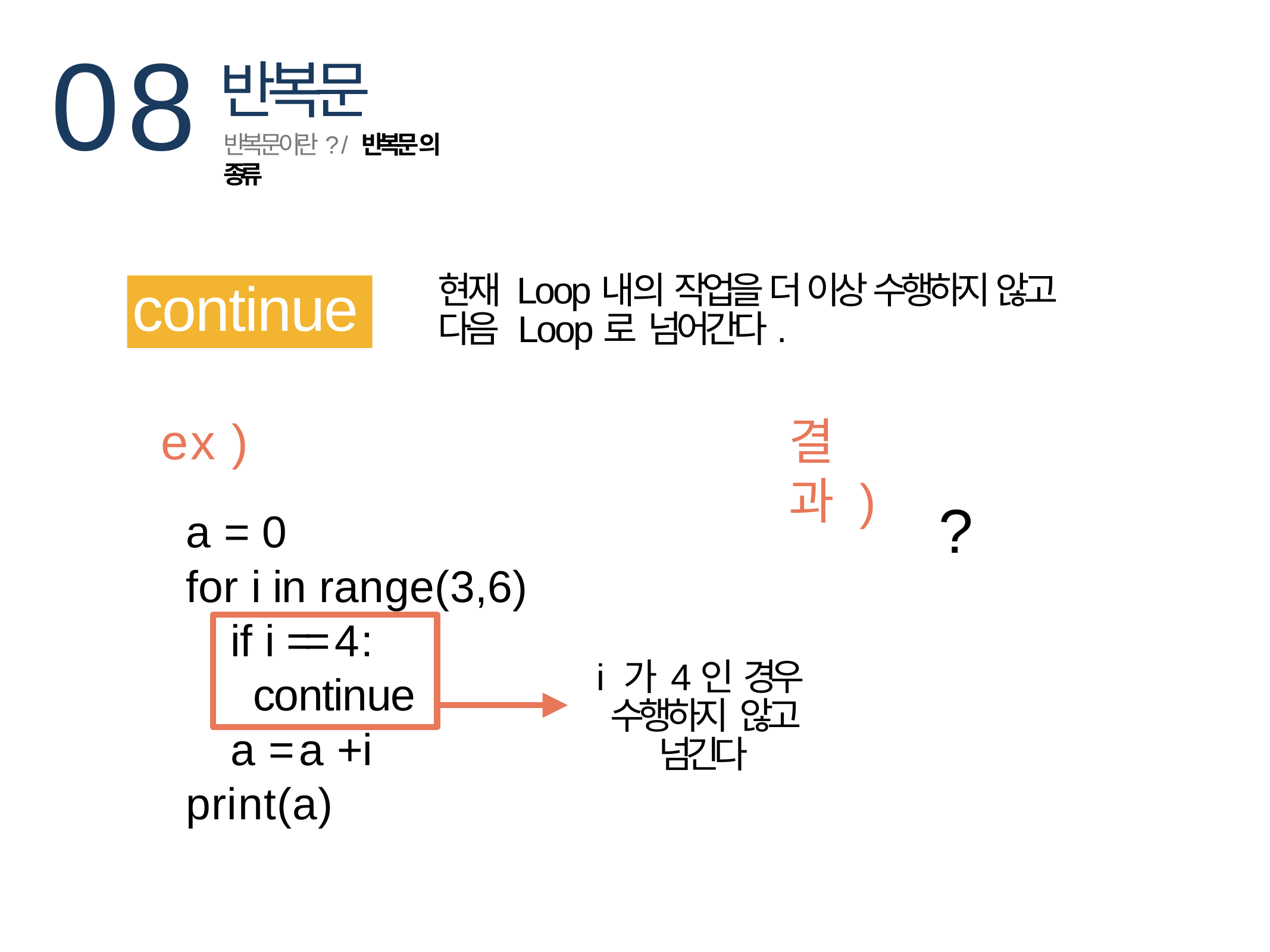

08
반복문
반복문이란? / 반복문의 종류
continue
현재 Loop내의 작업을 더 이상 수행하지 않고  다음  Loop로 넘어간다.

ex )
a = 0
for i in range(3,6)
결과 )
?
if i == 4:  continue

i 가 4인 경우  수행하지 않고  넘긴다

a = a + i  print(a)